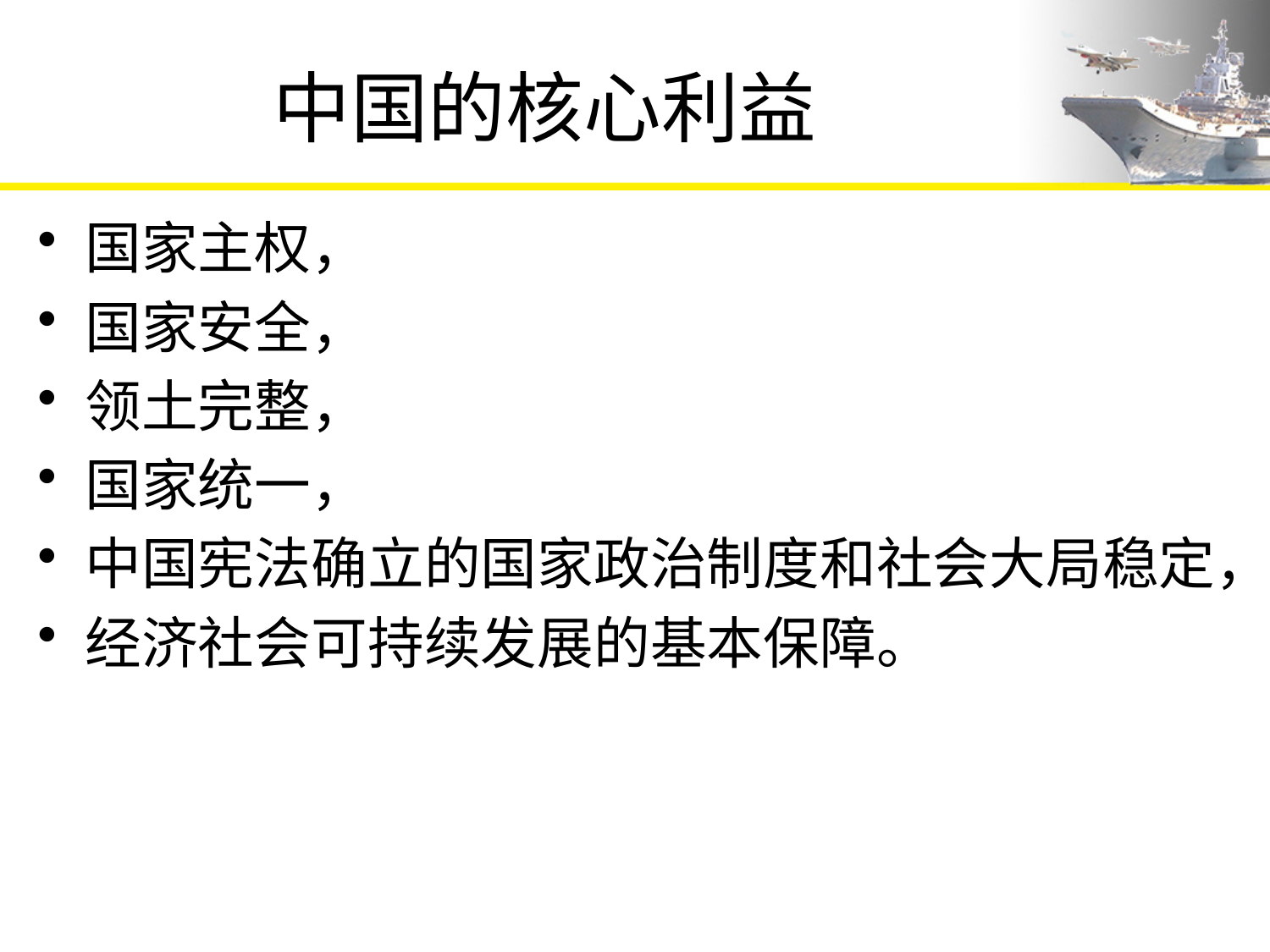

# 中国的核心利益
国家主权，
国家安全，
领土完整，
国家统一，
中国宪法确立的国家政治制度和社会大局稳定，
经济社会可持续发展的基本保障。